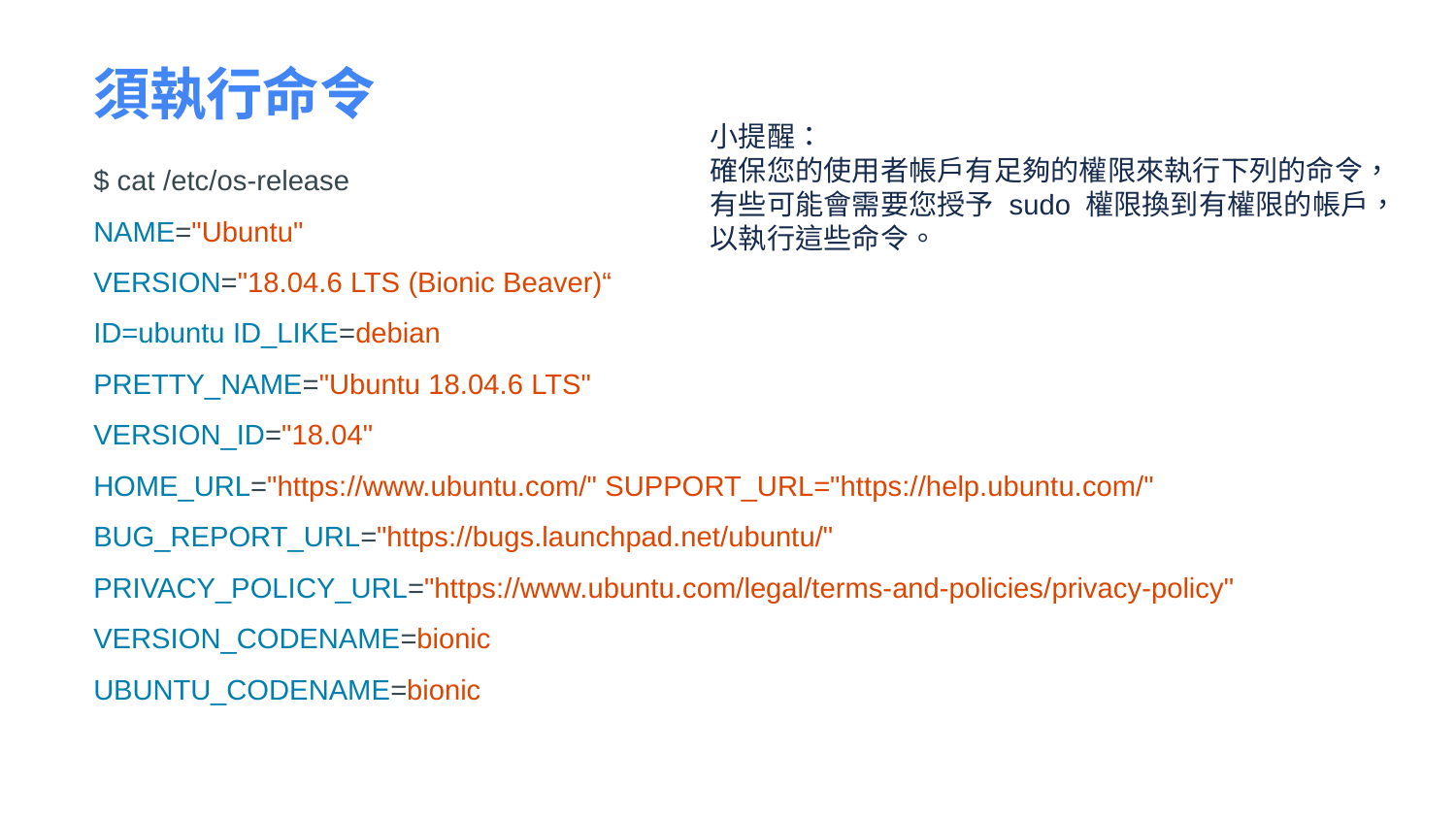

須執行命令
小提醒：
確保您的使用者帳戶有足夠的權限來執行下列的命令，
有些可能會需要您授予 sudo 權限換到有權限的帳戶，
以執行這些命令。

$ cat /etc/os-release
NAME="Ubuntu"
VERSION="18.04.6 LTS (Bionic Beaver)“
ID=ubuntu ID_LIKE=debian
PRETTY_NAME="Ubuntu 18.04.6 LTS"
VERSION_ID="18.04"
HOME_URL="https://www.ubuntu.com/" SUPPORT_URL="https://help.ubuntu.com/" BUG_REPORT_URL="https://bugs.launchpad.net/ubuntu/" PRIVACY_POLICY_URL="https://www.ubuntu.com/legal/terms-and-policies/privacy-policy"
VERSION_CODENAME=bionic
UBUNTU_CODENAME=bionic